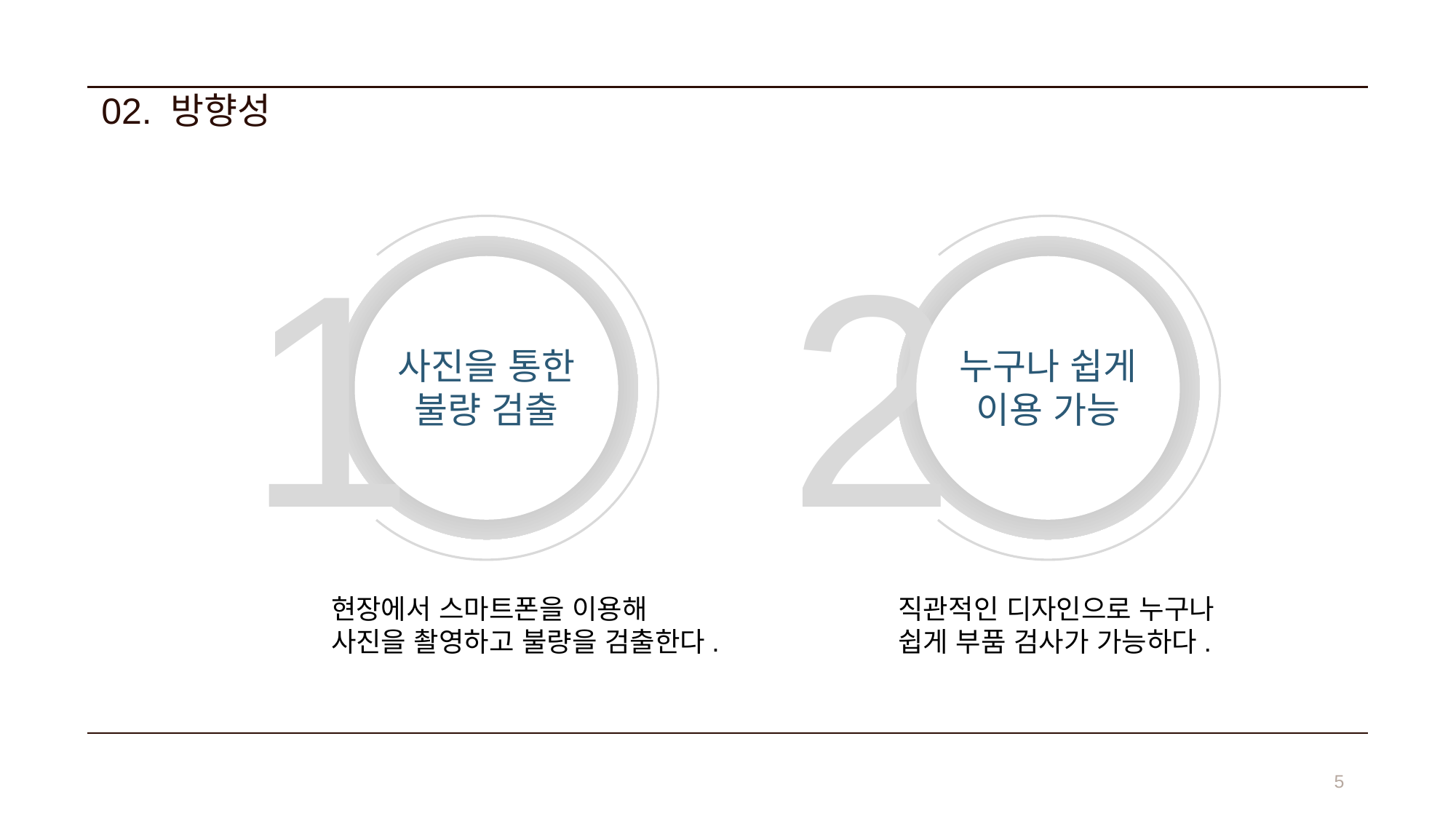

02. 방향성
1

사진을 통한
불량 검출
2

누구나 쉽게
이용 가능
현장에서 스마트폰을 이용해
사진을 촬영하고 불량을 검출한다.
직관적인 디자인으로 누구나
쉽게 부품 검사가 가능하다.
5